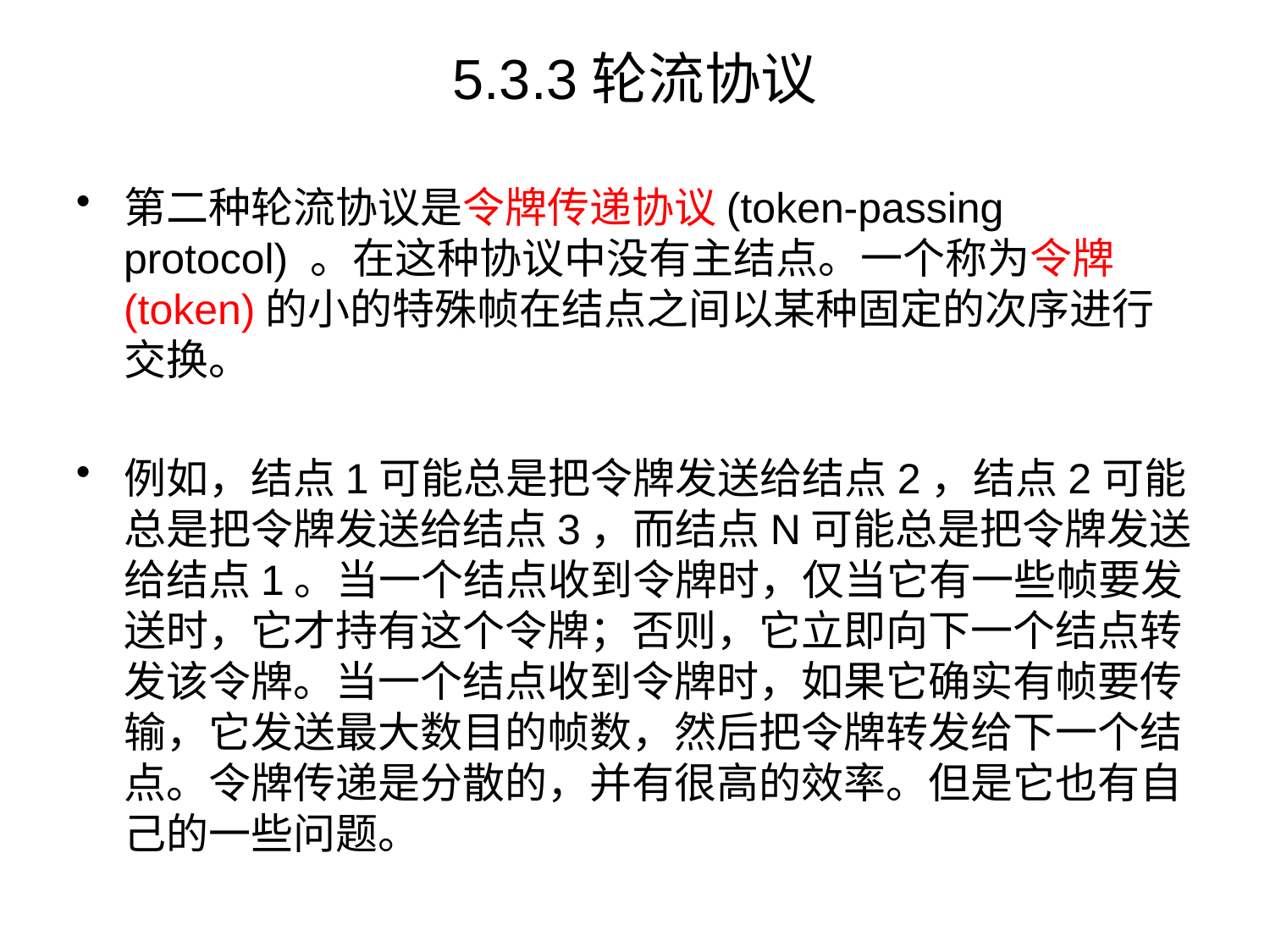

# 5.3.3轮流协议
第二种轮流协议是令牌传递协议(token-passing protocol) 。在这种协议中没有主结点。一个称为令牌(token)的小的特殊帧在结点之间以某种固定的次序进行交换。

例如，结点1可能总是把令牌发送给结点2，结点2可能总是把令牌发送给结点3，而结点N可能总是把令牌发送给结点1。当一个结点收到令牌时，仅当它有一些帧要发送时，它才持有这个令牌；否则，它立即向下一个结点转发该令牌。当一个结点收到令牌时，如果它确实有帧要传输，它发送最大数目的帧数，然后把令牌转发给下一个结点。令牌传递是分散的，并有很高的效率。但是它也有自己的一些问题。